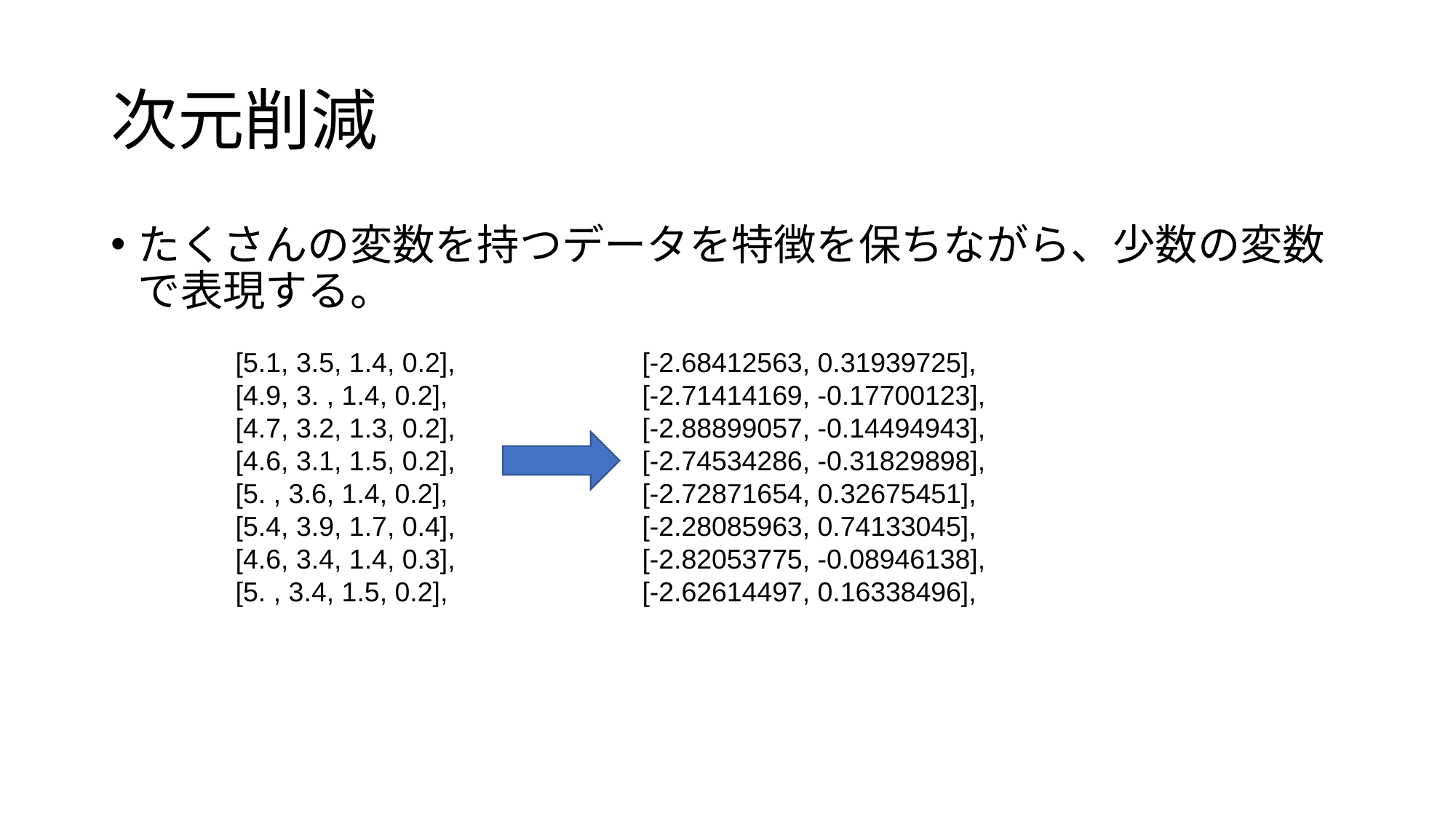

# 次元削減
たくさんの変数を持つデータを特徴を保ちながら、少数の変数で表現する。

[5.1, 3.5, 1.4, 0.2], [4.9, 3. , 1.4, 0.2], [4.7, 3.2, 1.3, 0.2], [4.6, 3.1, 1.5, 0.2], [5. , 3.6, 1.4, 0.2], [5.4, 3.9, 1.7, 0.4], [4.6, 3.4, 1.4, 0.3], [5. , 3.4, 1.5, 0.2],
[-2.68412563, 0.31939725], [-2.71414169, -0.17700123], [-2.88899057, -0.14494943], [-2.74534286, -0.31829898], [-2.72871654, 0.32675451], [-2.28085963, 0.74133045], [-2.82053775, -0.08946138], [-2.62614497, 0.16338496],